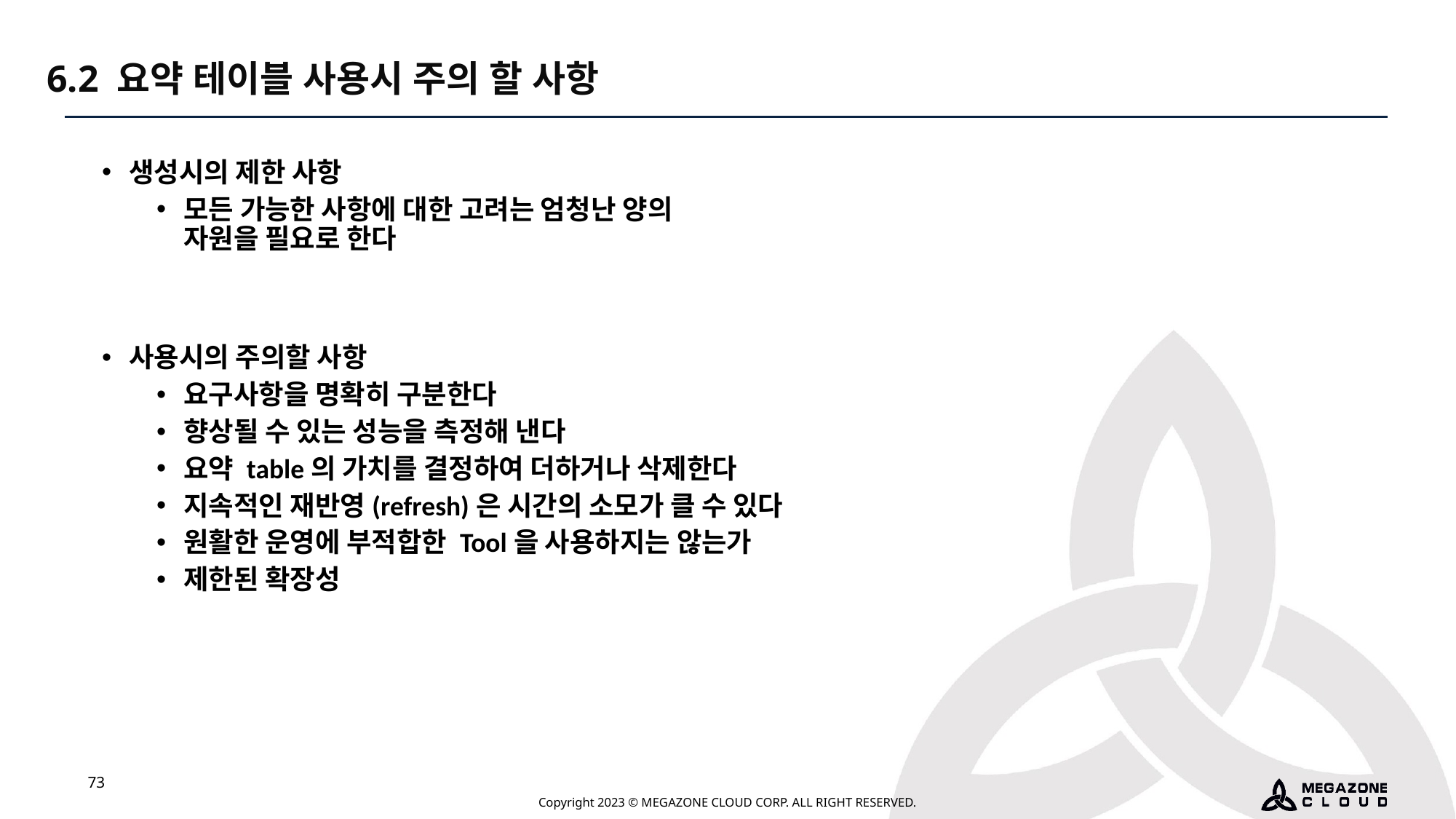

6.2 요약 테이블 사용시 주의 할 사항
생성시의 제한 사항
모든 가능한 사항에 대한 고려는 엄청난 양의
자원을 필요로 한다

사용시의 주의할 사항
요구사항을 명확히 구분한다
향상될 수 있는 성능을 측정해 낸다
요약 table의 가치를 결정하여 더하거나 삭제한다
지속적인 재반영(refresh)은 시간의 소모가 클 수 있다
원활한 운영에 부적합한 Tool을 사용하지는 않는가
제한된 확장성